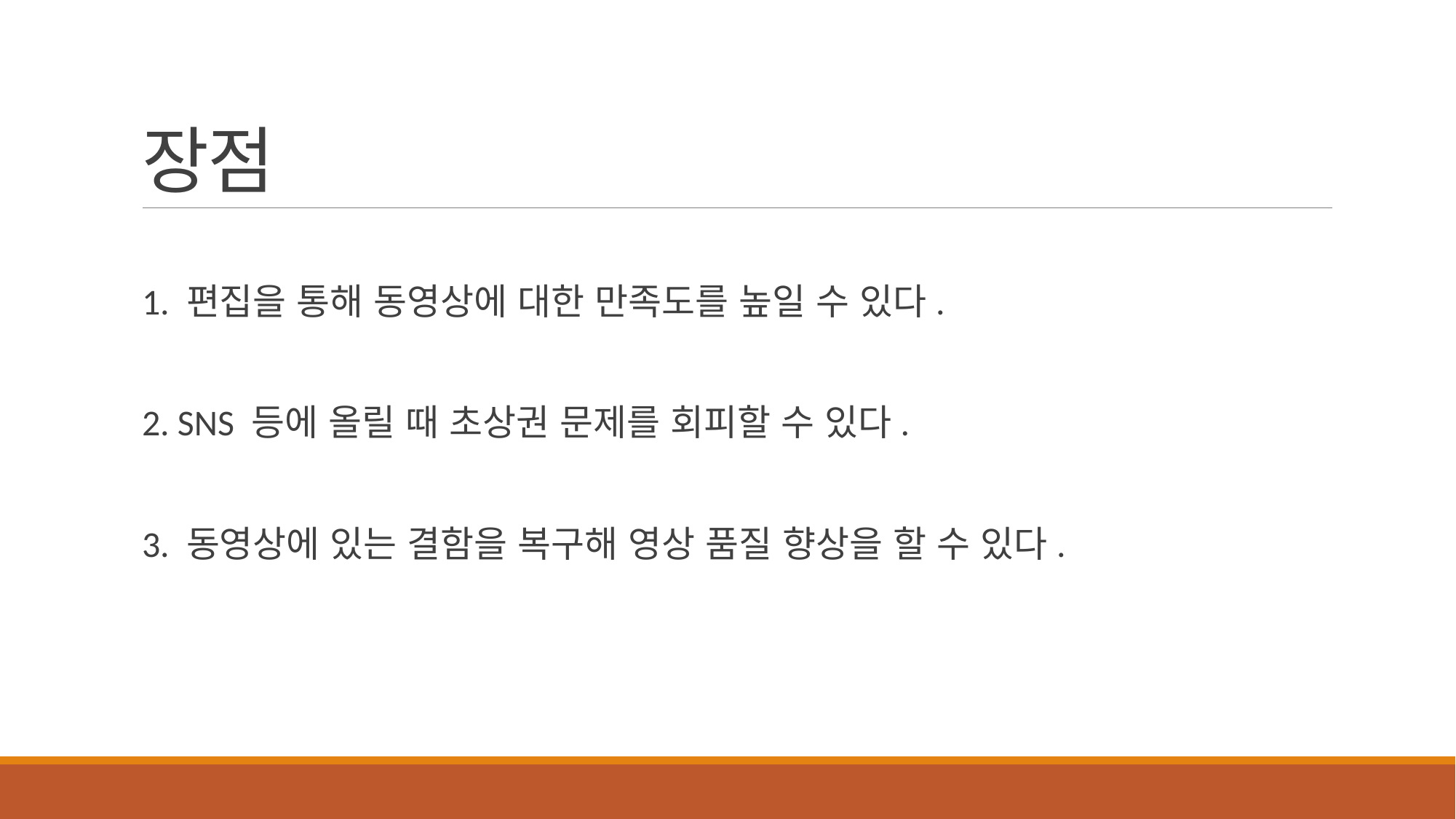

# 장점

1. 편집을 통해 동영상에 대한 만족도를 높일 수 있다.

2. SNS 등에 올릴 때 초상권 문제를 회피할 수 있다.

3. 동영상에 있는 결함을 복구해 영상 품질 향상을 할 수 있다.